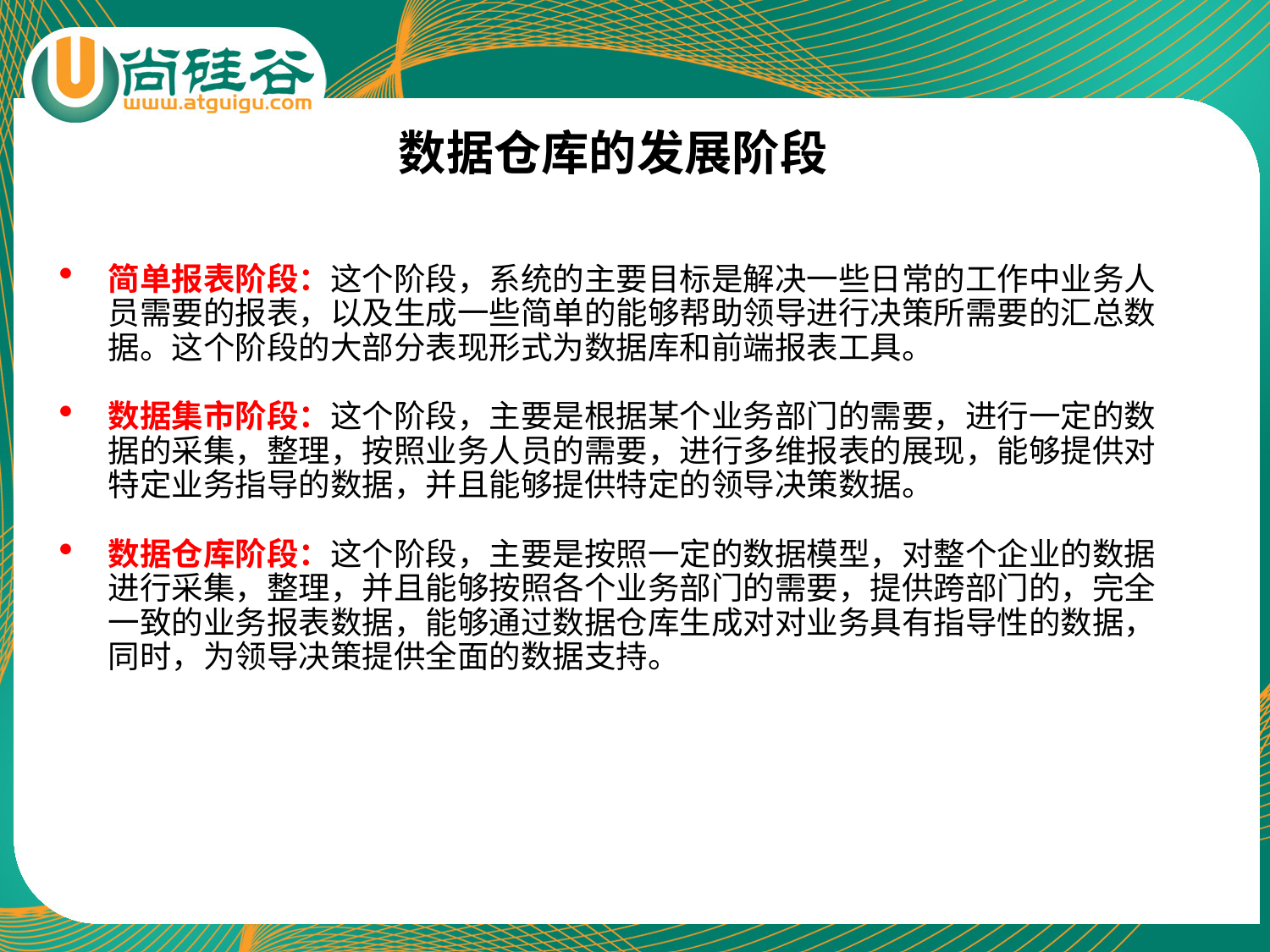

# 数据仓库的发展阶段
简单报表阶段：这个阶段，系统的主要目标是解决一些日常的工作中业务人员需要的报表，以及生成一些简单的能够帮助领导进行决策所需要的汇总数据。这个阶段的大部分表现形式为数据库和前端报表工具。

数据集市阶段：这个阶段，主要是根据某个业务部门的需要，进行一定的数据的采集，整理，按照业务人员的需要，进行多维报表的展现，能够提供对特定业务指导的数据，并且能够提供特定的领导决策数据。

数据仓库阶段：这个阶段，主要是按照一定的数据模型，对整个企业的数据进行采集，整理，并且能够按照各个业务部门的需要，提供跨部门的，完全一致的业务报表数据，能够通过数据仓库生成对对业务具有指导性的数据，同时，为领导决策提供全面的数据支持。